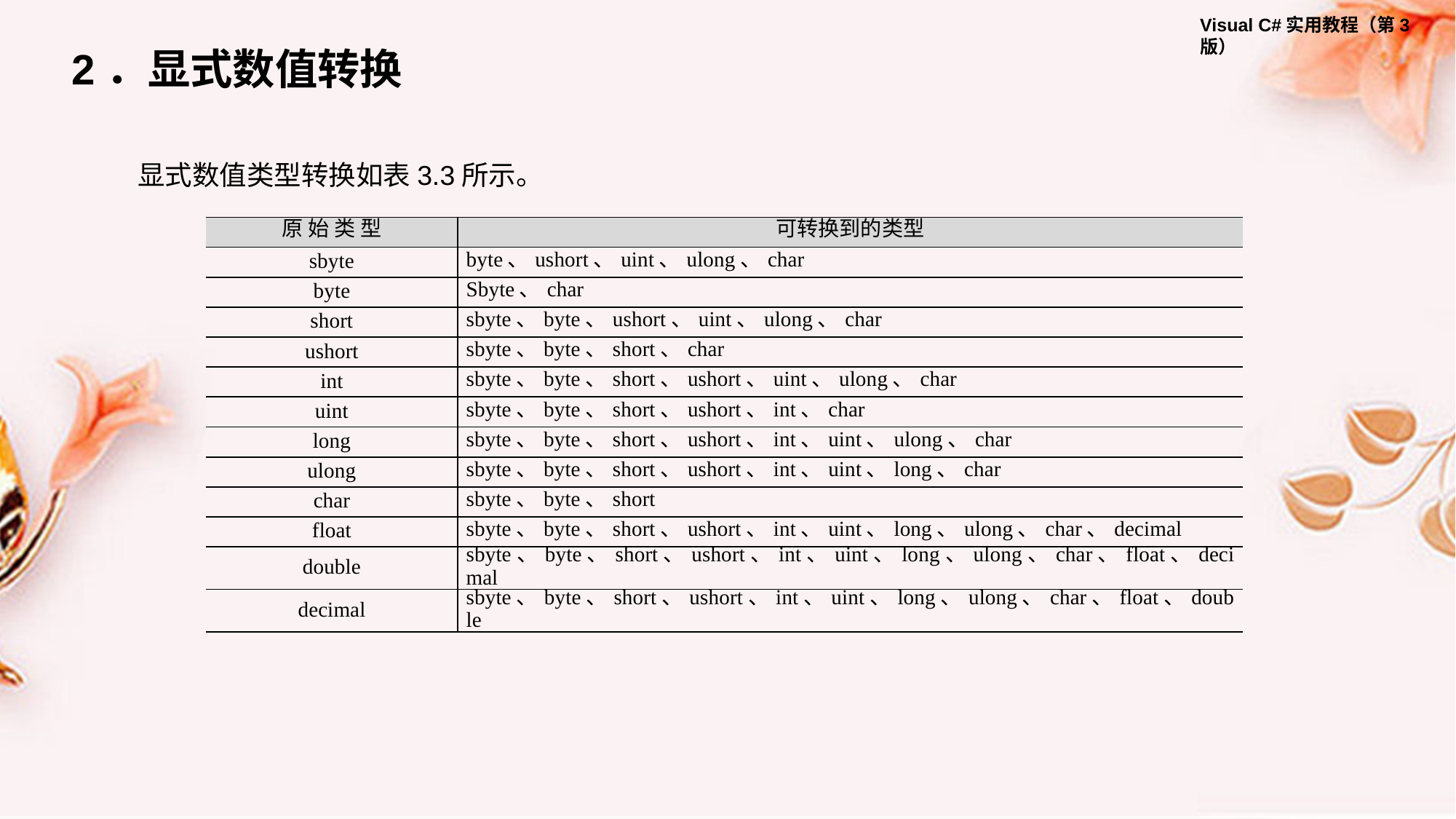

2．显式数值转换
显式数值类型转换如表3.3所示。
| 原 始 类 型 | 可转换到的类型 |
| --- | --- |
| sbyte | byte、ushort、uint、ulong、char |
| byte | Sbyte、char |
| short | sbyte、byte、ushort、uint、ulong、char |
| ushort | sbyte、byte、short、char |
| int | sbyte、byte、short、ushort、uint、ulong、char |
| uint | sbyte、byte、short、ushort、int、char |
| long | sbyte、byte、short、ushort、int、uint、ulong、char |
| ulong | sbyte、byte、short、ushort、int、uint、long、char |
| char | sbyte、byte、short |
| float | sbyte、byte、short、ushort、int、uint、long、ulong、char、decimal |
| double | sbyte、byte、short、ushort、int、uint、long、ulong、char、float、decimal |
| decimal | sbyte、byte、short、ushort、int、uint、long、ulong、char、float、double |